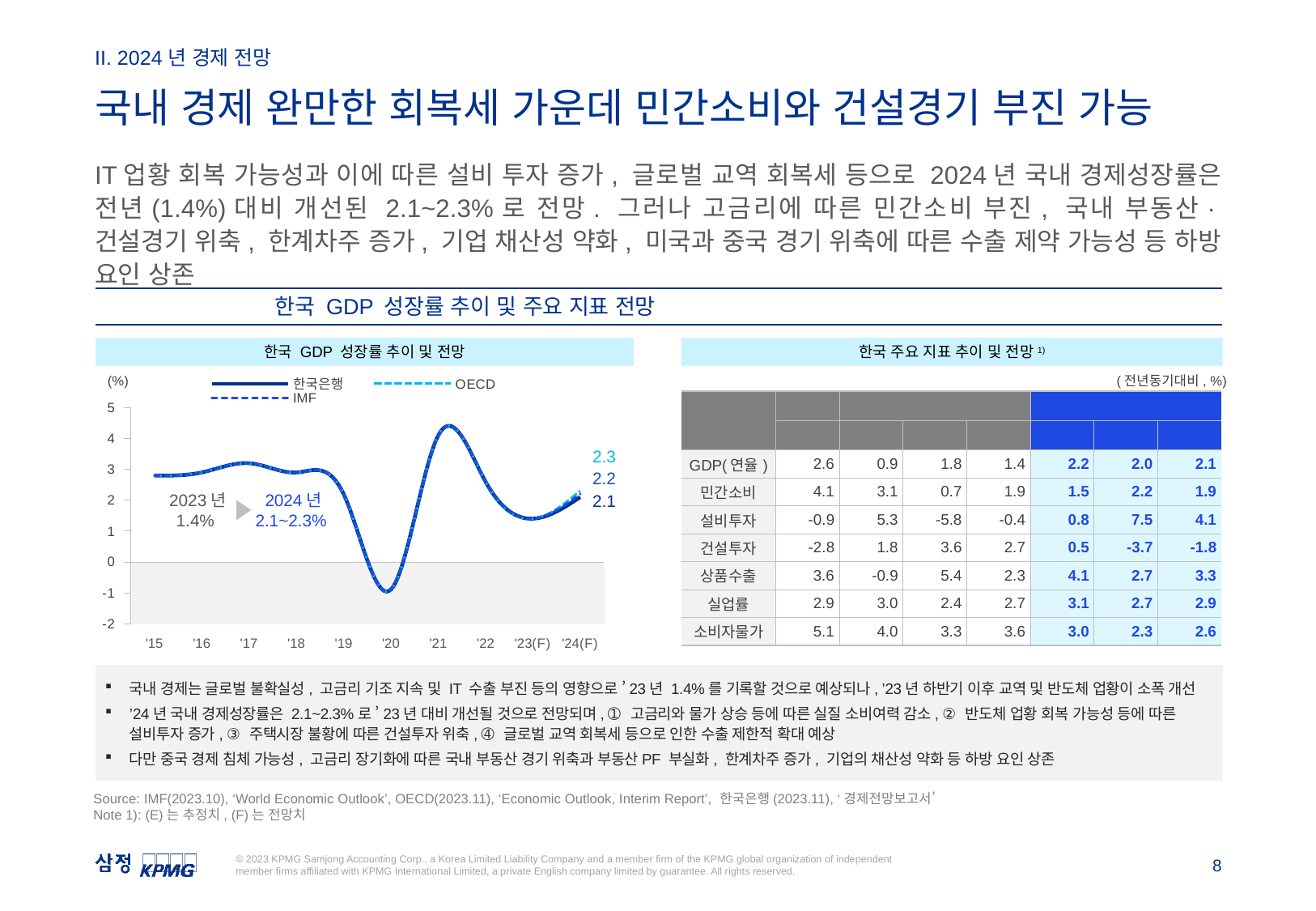

II. 2024년 경제 전망
# 국내 경제 완만한 회복세 가운데 민간소비와 건설경기 부진 가능
IT업황 회복 가능성과 이에 따른 설비 투자 증가, 글로벌 교역 회복세 등으로 2024년 국내 경제성장률은 전년(1.4%)대비 개선된 2.1~2.3%로 전망. 그러나 고금리에 따른 민간소비 부진, 국내 부동산·건설경기 위축, 한계차주 증가, 기업 채산성 약화, 미국과 중국 경기 위축에 따른 수출 제약 가능성 등 하방 요인 상존
한국 GDP 성장률 추이 및 주요 지표 전망
한국 GDP 성장률 추이 및 전망
한국 주요 지표 추이 및 전망1)

### Chart

| Category | 한국은행 | OECD | IMF |
|---|---|---|---|
| '15 | 2.8 | 2.8 | 2.8 |
| '16 | 2.9 | 2.9 | 2.9 |
| '17 | 3.2 | 3.2 | 3.2 |
| '18 | 2.9 | 2.9 | 2.9 |
| '19 | 2.2 | 2.2 | 2.2 |
| '20 | -0.9 | -0.9 | -0.9 |
| '21 | 4.1 | 4.1 | 4.1 |
| '22 | 2.6 | 2.6 | 2.6 |
| '23(F) | 1.4 | 1.4 | 1.4 |
| '24(F) | 2.1 | 2.3 | 2.2 |
(%)
(전년동기대비, %)
| 지표 | 2022 | 2023 |  |  | 2024(F) |  |  |
| --- | --- | --- | --- | --- | --- | --- | --- |
|  | 연간 | H1 | H2(E) | 연간(E) | H1 | H2 | 연간 |
| GDP(연율) | 2.6 | 0.9 | 1.8 | 1.4 | 2.2 | 2.0 | 2.1 |
| 민간소비 | 4.1 | 3.1 | 0.7 | 1.9 | 1.5 | 2.2 | 1.9 |
| 설비투자 | -0.9 | 5.3 | -5.8 | -0.4 | 0.8 | 7.5 | 4.1 |
| 건설투자 | -2.8 | 1.8 | 3.6 | 2.7 | 0.5 | -3.7 | -1.8 |
| 상품수출 | 3.6 | -0.9 | 5.4 | 2.3 | 4.1 | 2.7 | 3.3 |
| 실업률 | 2.9 | 3.0 | 2.4 | 2.7 | 3.1 | 2.7 | 2.9 |
| 소비자물가 | 5.1 | 4.0 | 3.3 | 3.6 | 3.0 | 2.3 | 2.6 |
2.3
2.2
2.1
2023년
1.4%
2024년
2.1~2.3%

국내 경제는 글로벌 불확실성, 고금리 기조 지속 및 IT 수출 부진 등의 영향으로 ’23년 1.4%를 기록할 것으로 예상되나, ’23년 하반기 이후 교역 및 반도체 업황이 소폭 개선
’24년 국내 경제성장률은 2.1~2.3%로 ’23년 대비 개선될 것으로 전망되며, ➀ 고금리와 물가 상승 등에 따른 실질 소비여력 감소, ② 반도체 업황 회복 가능성 등에 따른 설비투자 증가, ③ 주택시장 불황에 따른 건설투자 위축, ➃ 글로벌 교역 회복세 등으로 인한 수출 제한적 확대 예상
다만 중국 경제 침체 가능성, 고금리 장기화에 따른 국내 부동산 경기 위축과 부동산PF 부실화, 한계차주 증가, 기업의 채산성 약화 등 하방 요인 상존
Source: IMF(2023.10), ‘World Economic Outlook’, OECD(2023.11), ‘Economic Outlook, Interim Report’, 한국은행(2023.11), ‘경제전망보고서’
Note 1): (E)는 추정치, (F)는 전망치